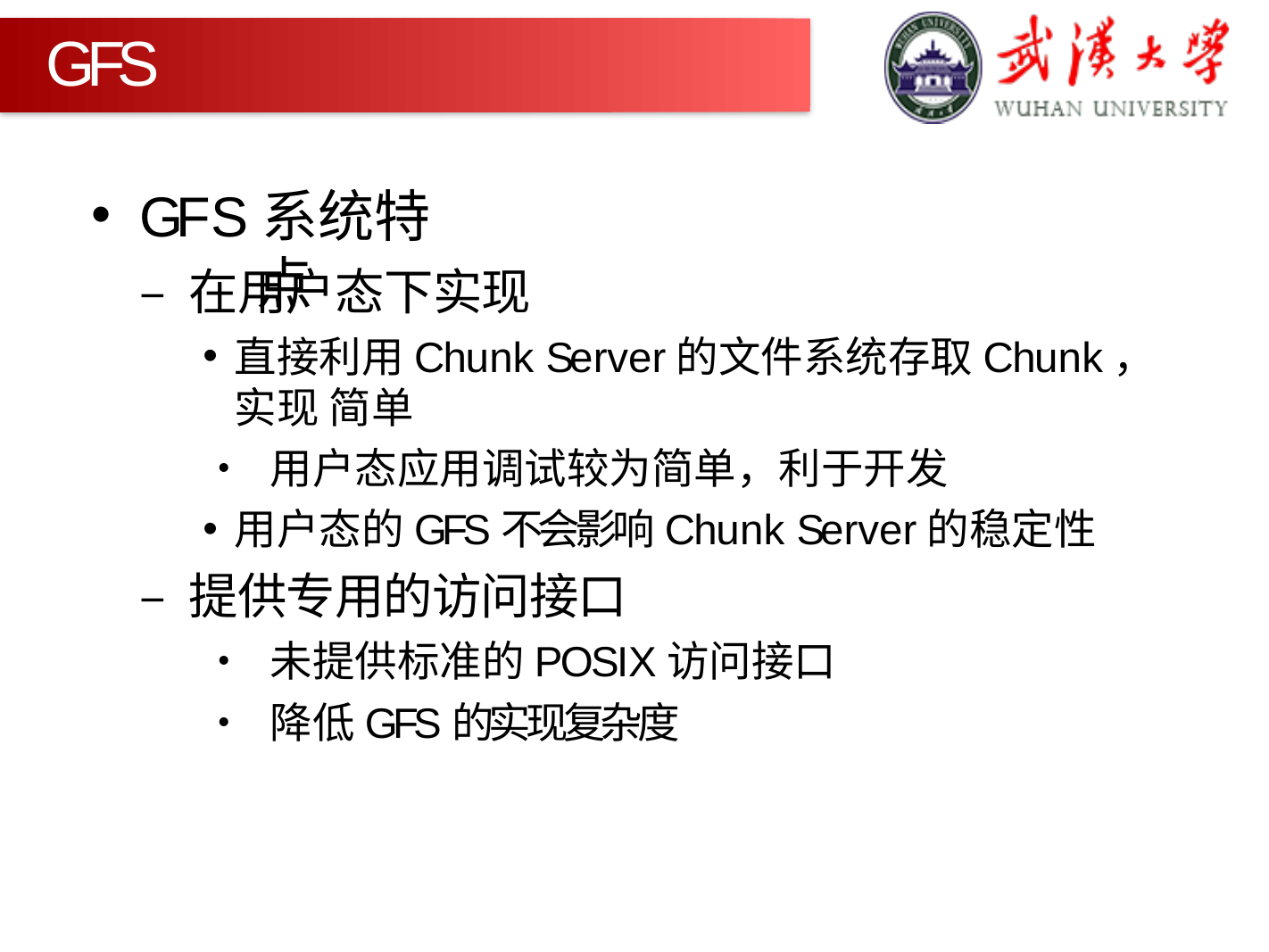

GFS
GFS系统特点
– 在用户态下实现

直接利用Chunk Server的文件系统存取Chunk，实现 简单

• 用户态应用调试较为简单，利于开发

用户态的GFS不会影响Chunk Server的稳定性

– 提供专用的访问接口

• 未提供标准的POSIX访问接口

• 降低GFS的实现复杂度